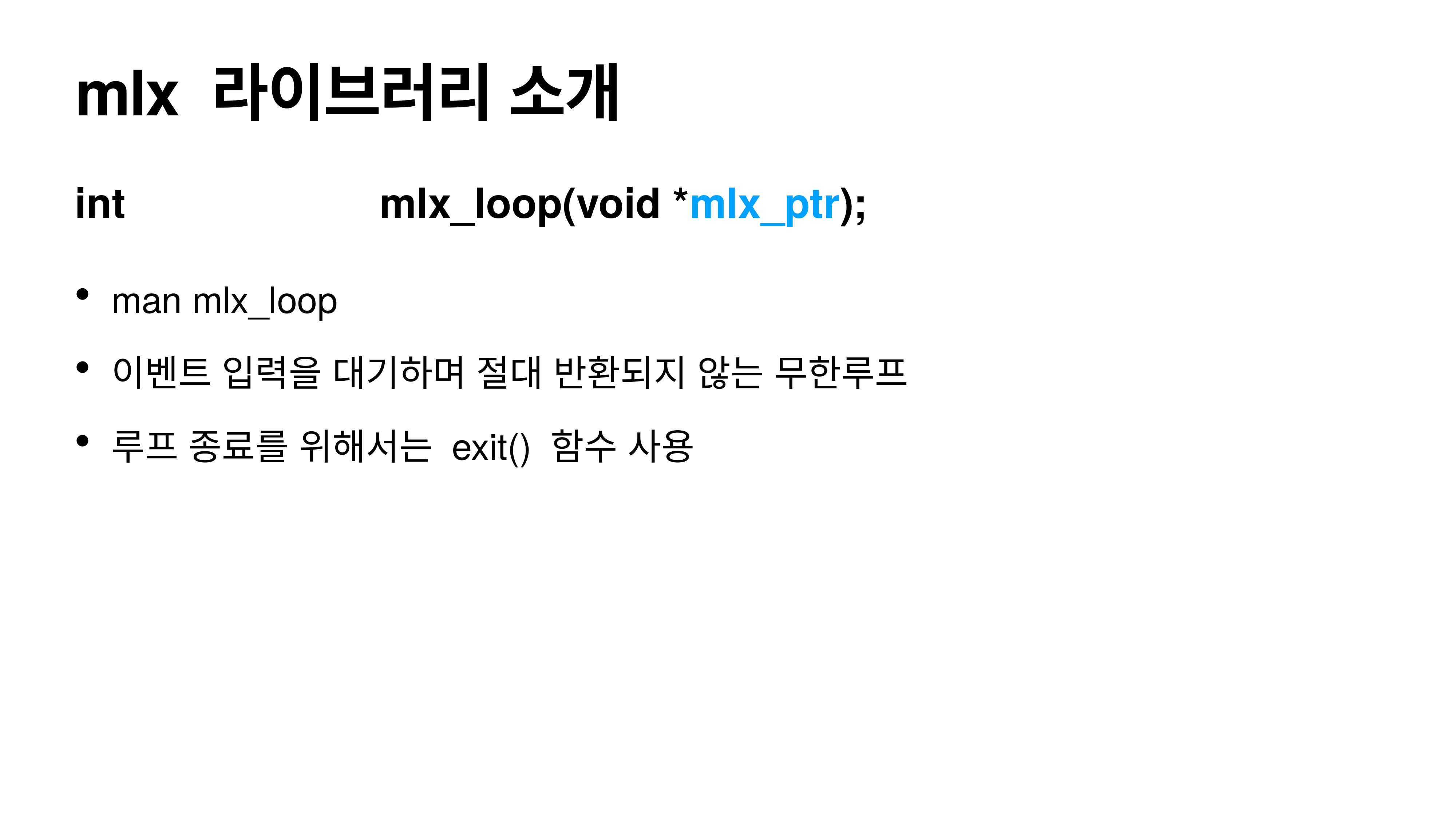

# mlx 라이브러리 소개
int                      mlx_loop(void *mlx_ptr);
man mlx_loop
이벤트 입력을 대기하며 절대 반환되지 않는 무한루프
루프 종료를 위해서는 exit() 함수 사용